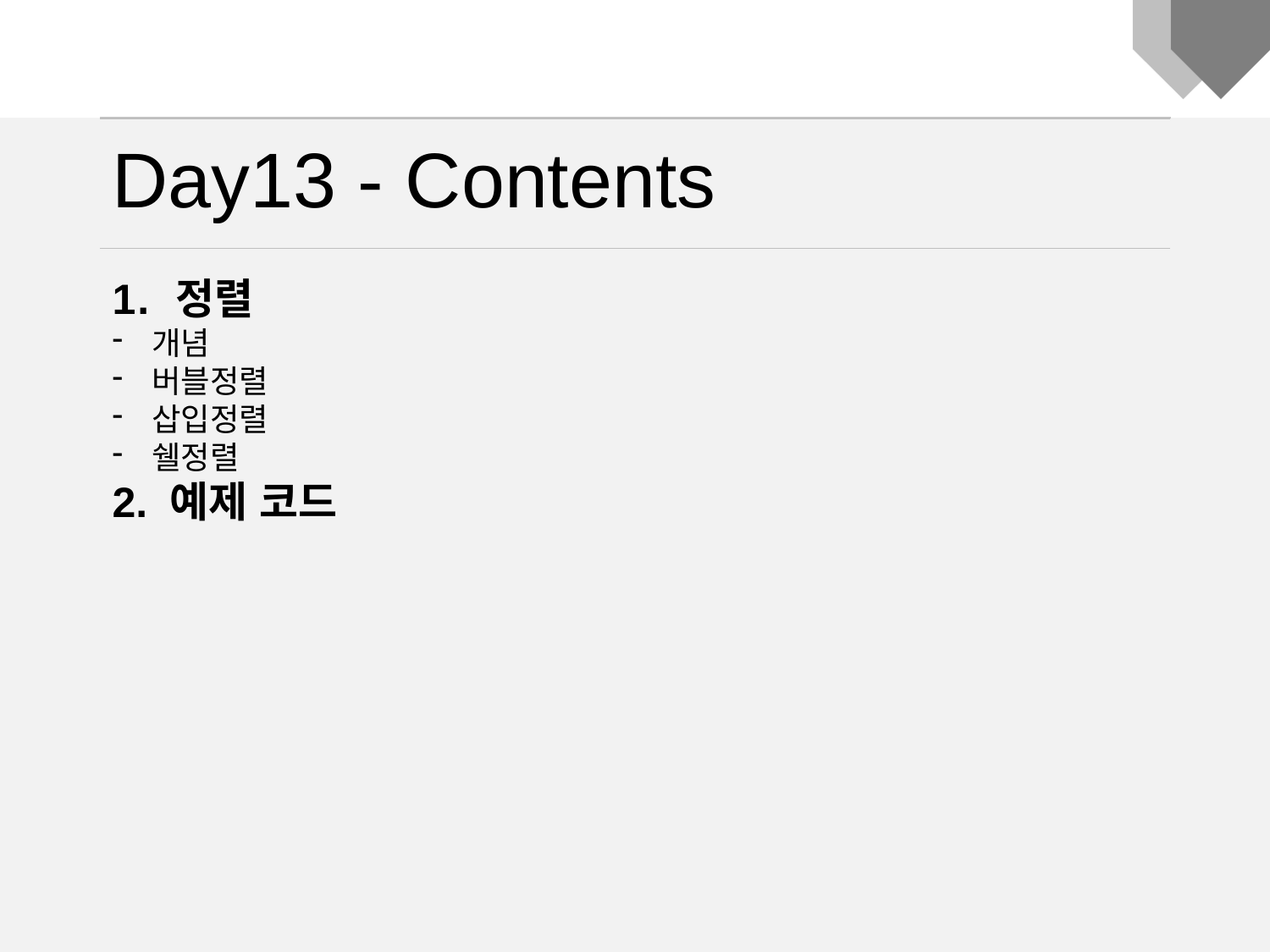

Day13 - Contents
정렬
개념
버블정렬
삽입정렬
쉘정렬
2. 예제 코드